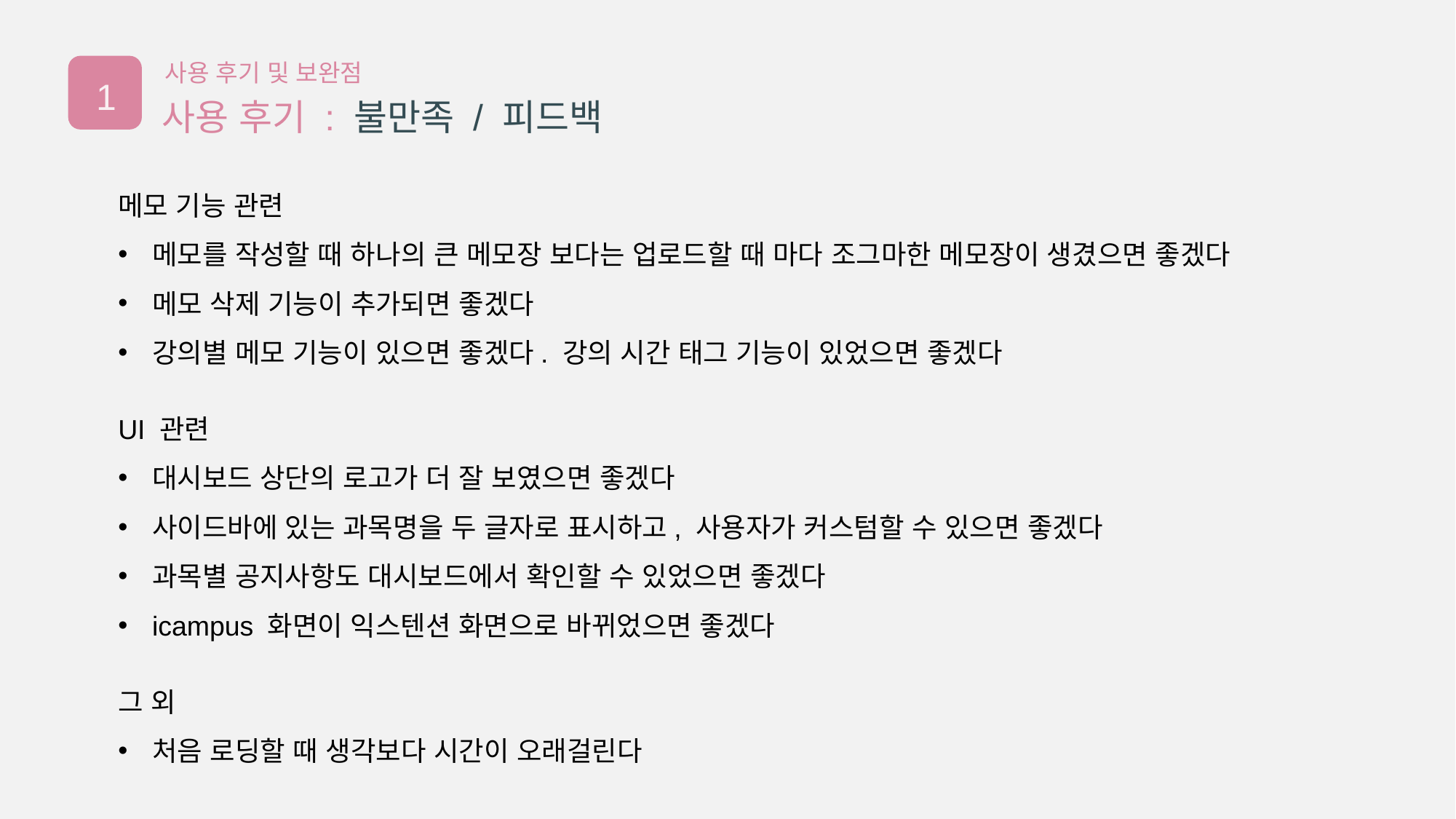

사용 후기 및 보완점

1
사용 후기 : 불만족 / 피드백
메모 기능 관련
메모를 작성할 때 하나의 큰 메모장 보다는 업로드할 때 마다 조그마한 메모장이 생겼으면 좋겠다
메모 삭제 기능이 추가되면 좋겠다
강의별 메모 기능이 있으면 좋겠다. 강의 시간 태그 기능이 있었으면 좋겠다

UI 관련
대시보드 상단의 로고가 더 잘 보였으면 좋겠다
사이드바에 있는 과목명을 두 글자로 표시하고, 사용자가 커스텀할 수 있으면 좋겠다
과목별 공지사항도 대시보드에서 확인할 수 있었으면 좋겠다
icampus 화면이 익스텐션 화면으로 바뀌었으면 좋겠다

그 외
처음 로딩할 때 생각보다 시간이 오래걸린다